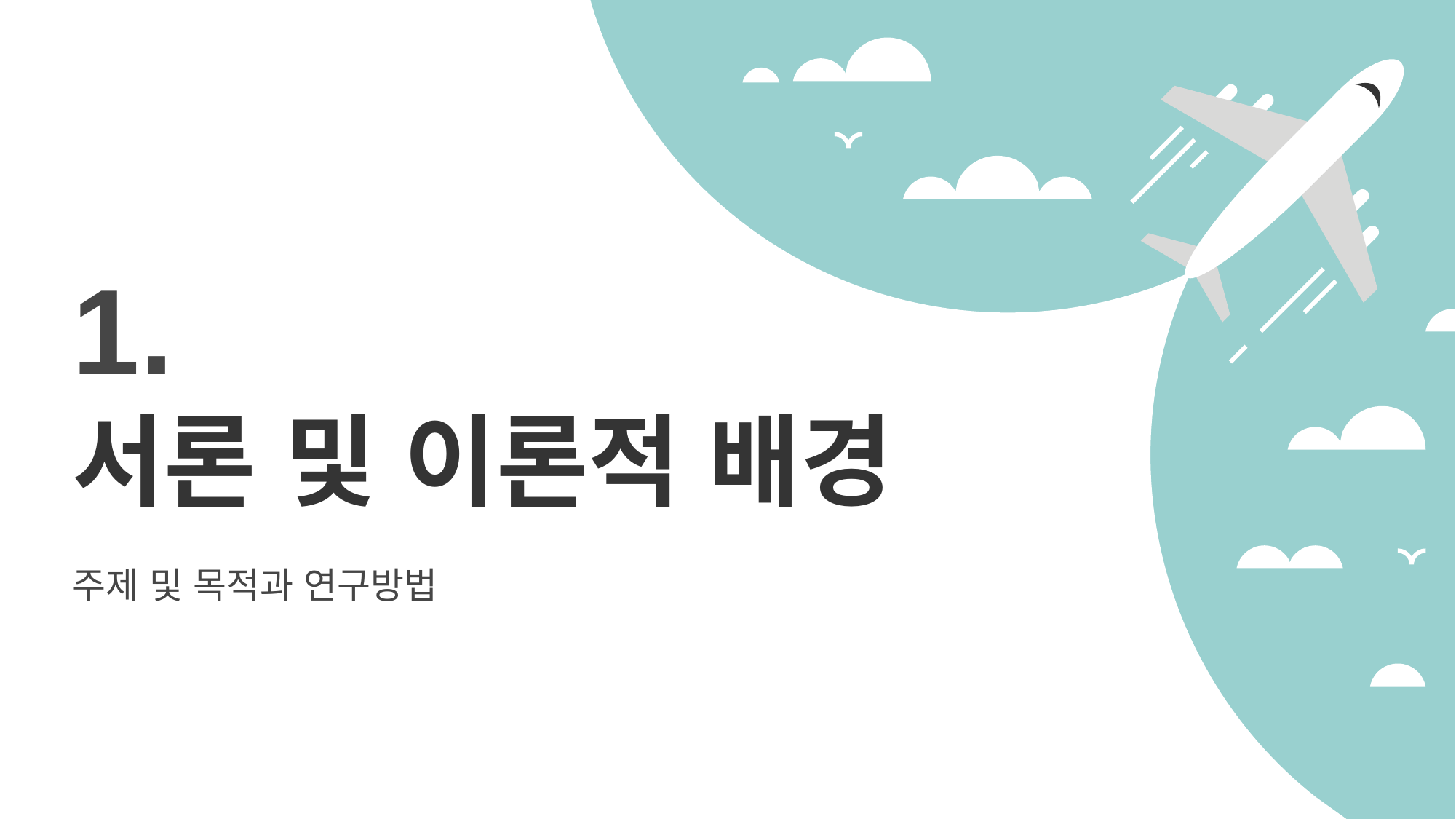

1.
서론 및 이론적 배경
주제 및 목적과 연구방법